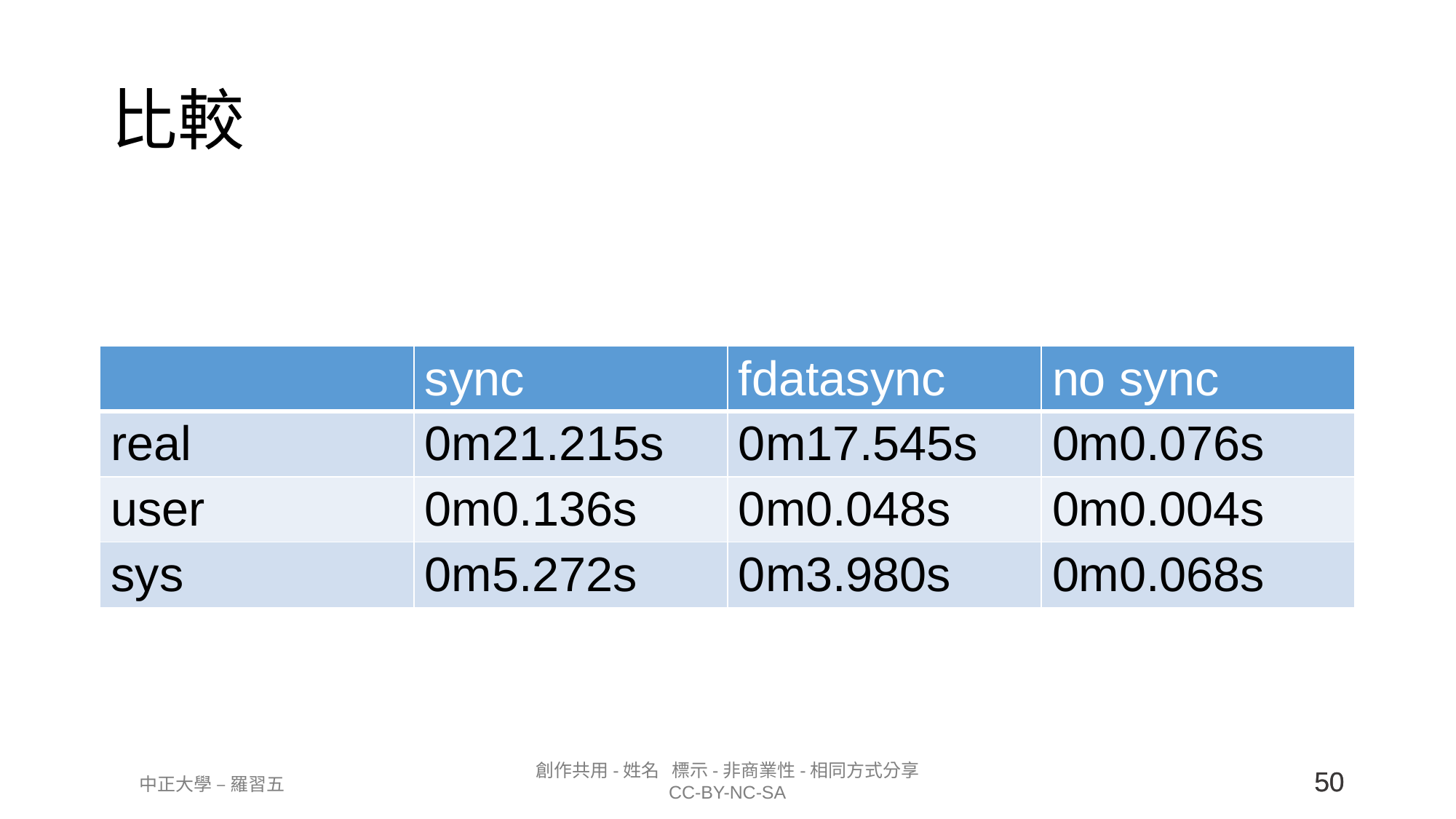

# 比較
|  | sync | fdatasync | no sync |
| --- | --- | --- | --- |
| real | 0m21.215s | 0m17.545s | 0m0.076s |
| user | 0m0.136s | 0m0.048s | 0m0.004s |
| sys | 0m5.272s | 0m3.980s | 0m0.068s |